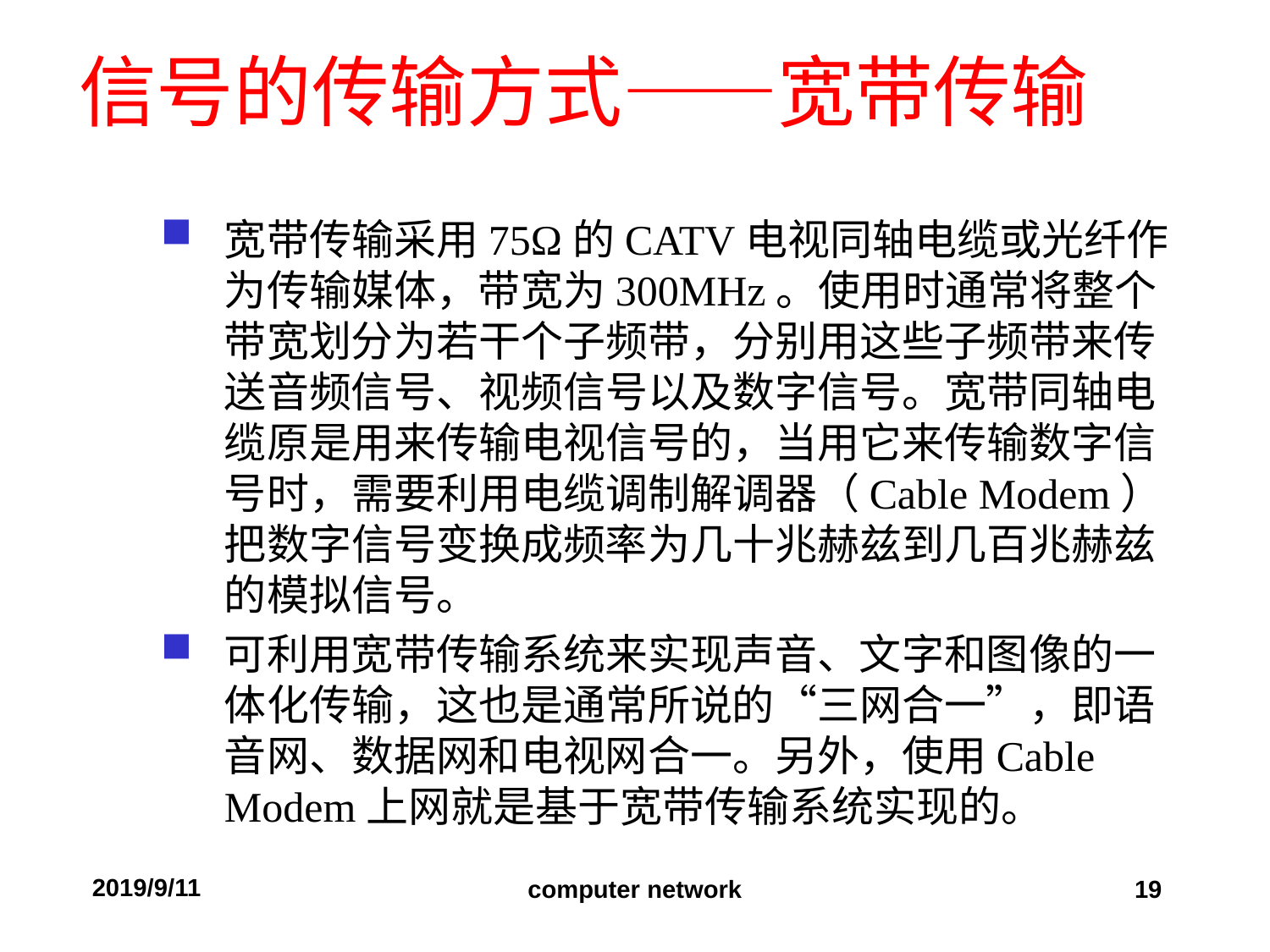

# 信号的传输方式——宽带传输
宽带传输采用75Ω的CATV电视同轴电缆或光纤作为传输媒体，带宽为300MHz。使用时通常将整个带宽划分为若干个子频带，分别用这些子频带来传送音频信号、视频信号以及数字信号。宽带同轴电缆原是用来传输电视信号的，当用它来传输数字信号时，需要利用电缆调制解调器（Cable Modem）把数字信号变换成频率为几十兆赫兹到几百兆赫兹的模拟信号。
可利用宽带传输系统来实现声音、文字和图像的一体化传输，这也是通常所说的“三网合一”，即语音网、数据网和电视网合一。另外，使用Cable Modem上网就是基于宽带传输系统实现的。
2019/9/11
computer network
19